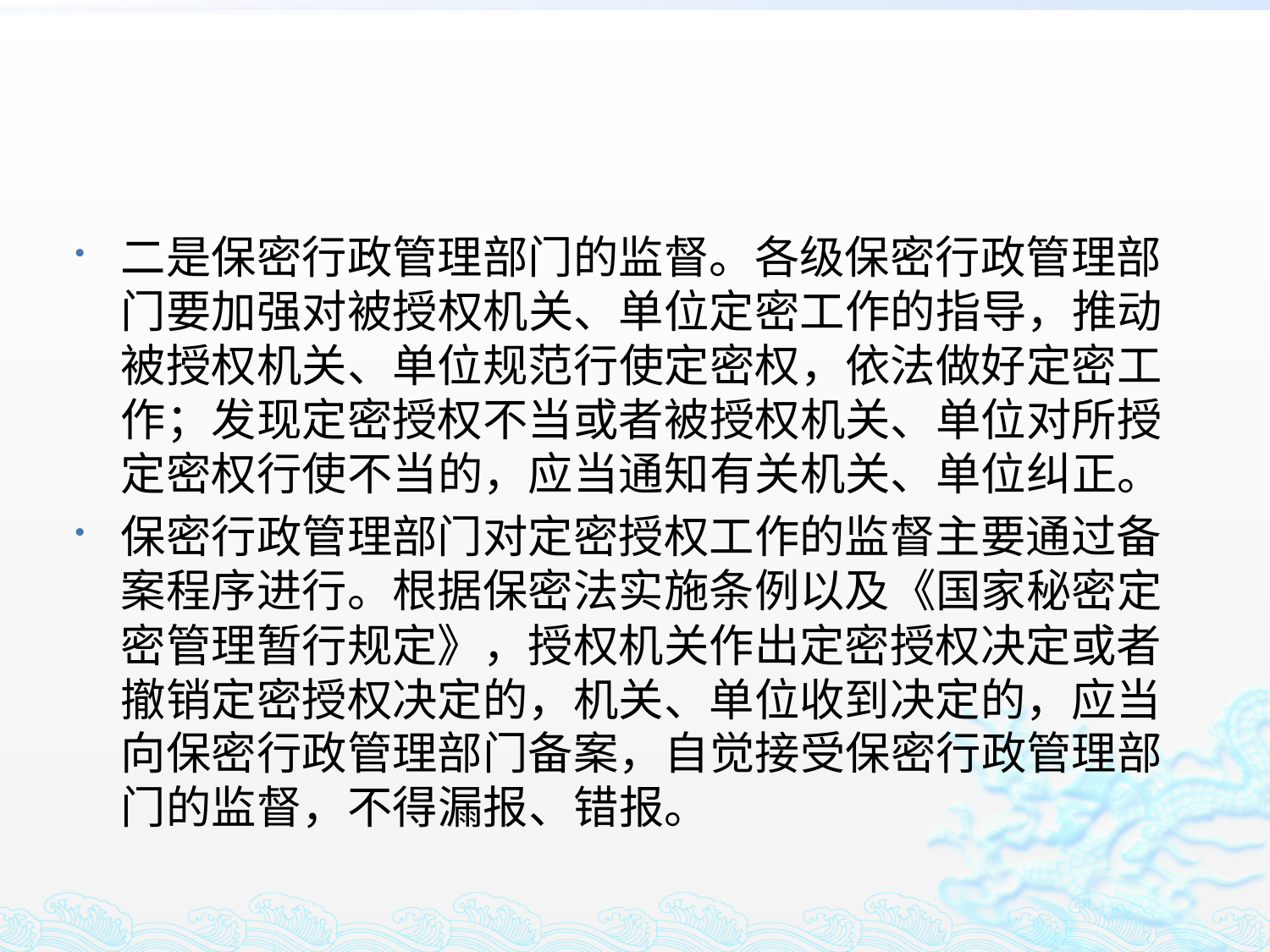

#
二是保密行政管理部门的监督。各级保密行政管理部门要加强对被授权机关、单位定密工作的指导，推动被授权机关、单位规范行使定密权，依法做好定密工作；发现定密授权不当或者被授权机关、单位对所授定密权行使不当的，应当通知有关机关、单位纠正。
保密行政管理部门对定密授权工作的监督主要通过备案程序进行。根据保密法实施条例以及《国家秘密定密管理暂行规定》，授权机关作出定密授权决定或者撤销定密授权决定的，机关、单位收到决定的，应当向保密行政管理部门备案，自觉接受保密行政管理部门的监督，不得漏报、错报。